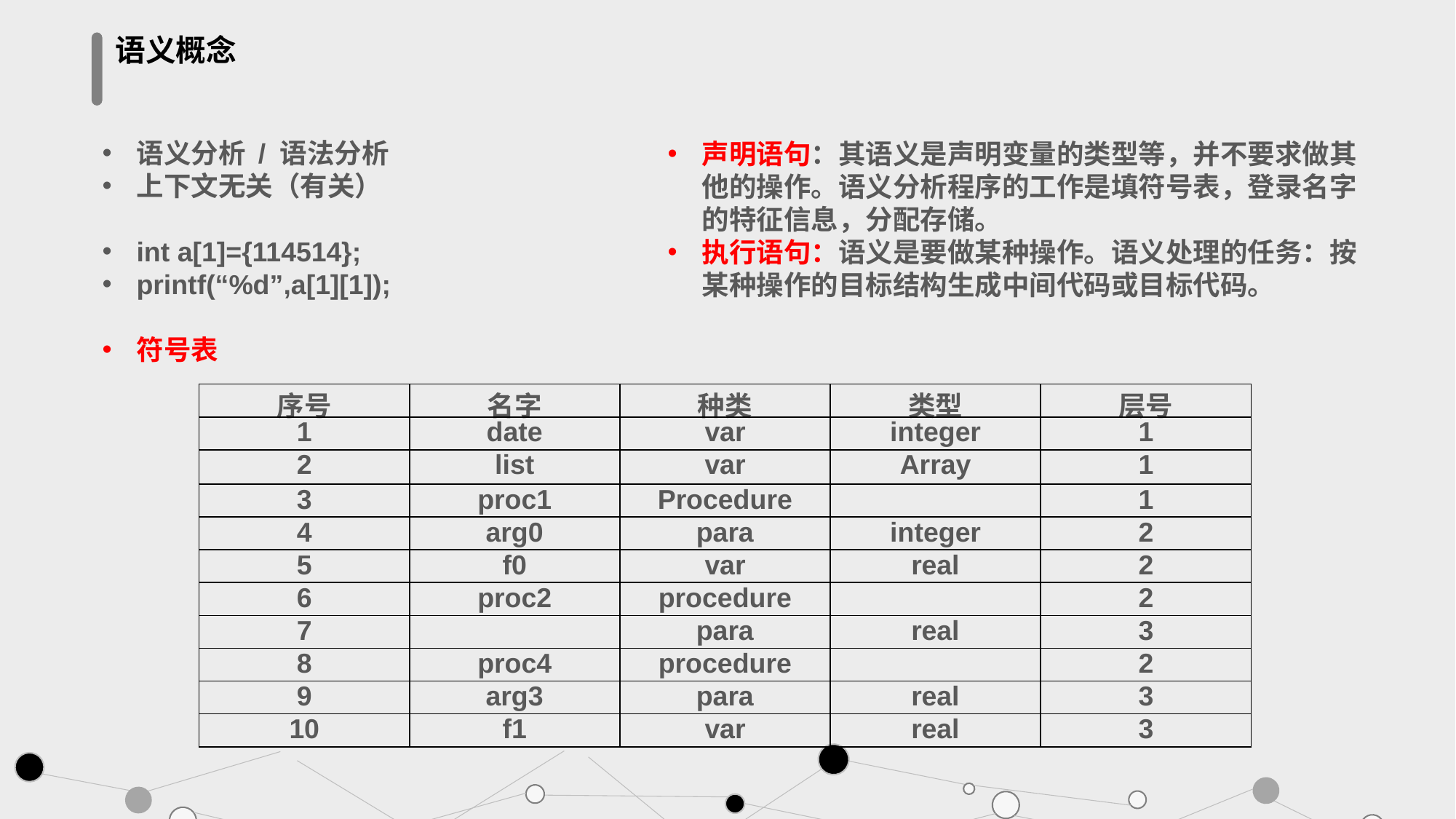

语义概念

语义分析 / 语法分析
上下文无关（有关）

int a[1]={114514};
printf(“%d”,a[1][1]);

符号表
声明语句：其语义是声明变量的类型等，并不要求做其他的操作。语义分析程序的工作是填符号表，登录名字的特征信息，分配存储。
执行语句：语义是要做某种操作。语义处理的任务：按某种操作的目标结构生成中间代码或目标代码。
| 序号 | 名字 | 种类 | 类型 | 层号 |
| --- | --- | --- | --- | --- |
| 1 | date | var | integer | 1 |
| 2 | list | var | Array | 1 |
| 3 | proc1 | Procedure |  | 1 |
| 4 | arg0 | para | integer | 2 |
| 5 | f0 | var | real | 2 |
| 6 | proc2 | procedure |  | 2 |
| 7 |  | para | real | 3 |
| 8 | proc4 | procedure |  | 2 |
| 9 | arg3 | para | real | 3 |
| 10 | f1 | var | real | 3 |